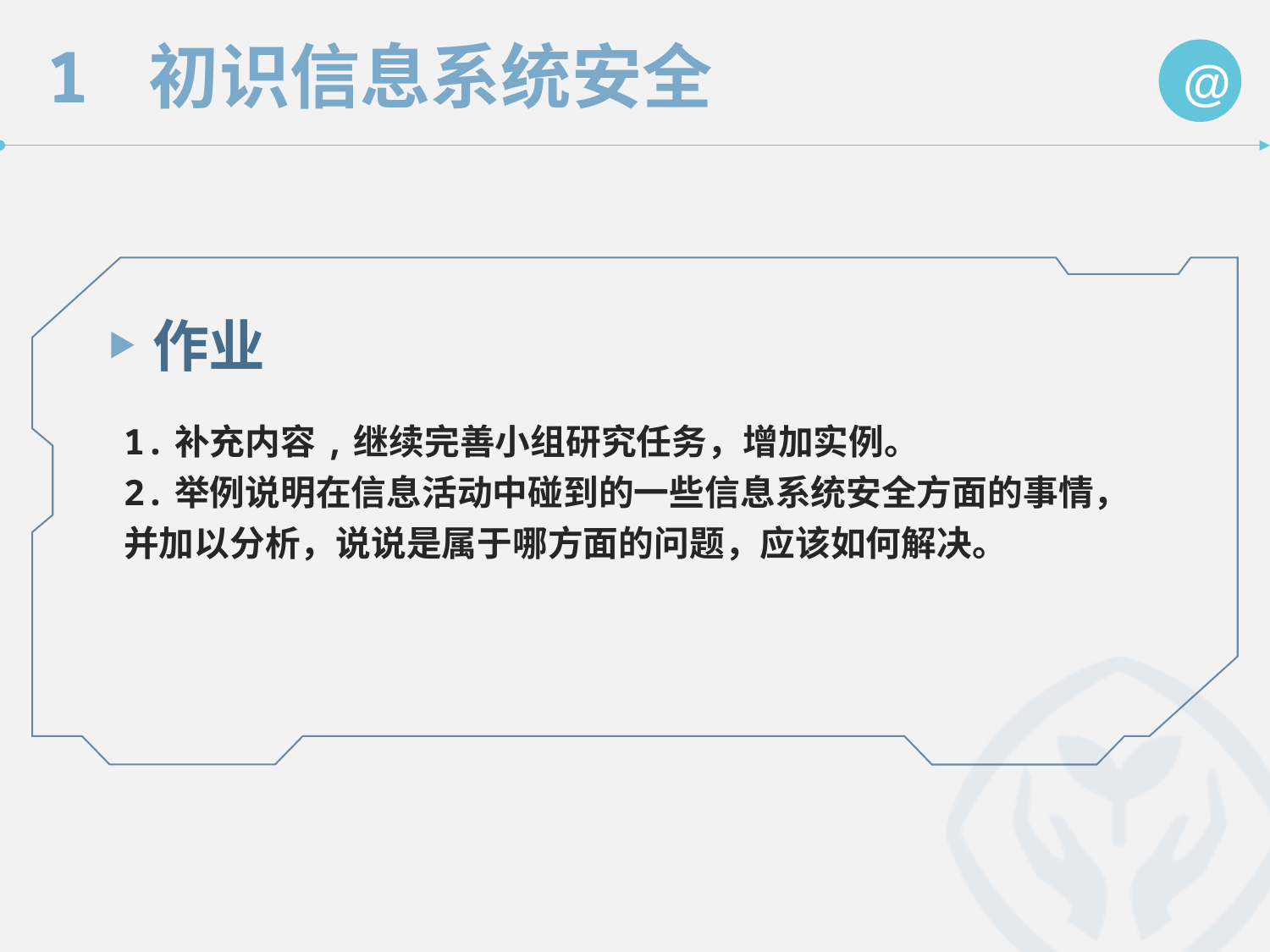

作业

1.补充内容,继续完善小组研究任务，增加实例。
2.举例说明在信息活动中碰到的一些信息系统安全方面的事情，并加以分析，说说是属于哪方面的问题，应该如何解决。